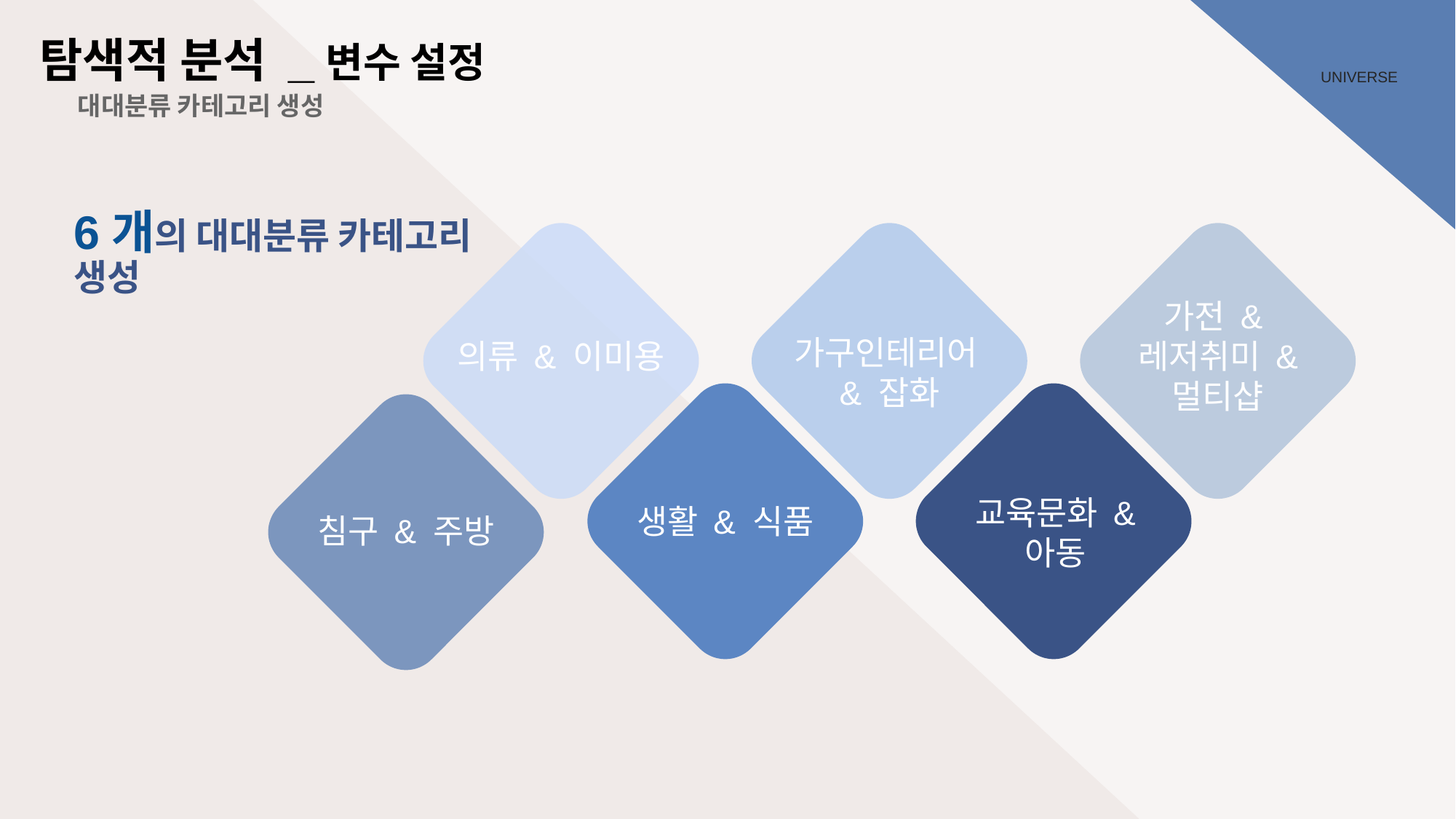

탐색적 분석 _변수 설정
UNIVERSE
대대분류 카테고리 생성
6개의 대대분류 카테고리 생성

가전 &
레저취미 &
멀티샵
가구인테리어
& 잡화
의류 & 이미용

교육문화 & 아동
생활 & 식품
침구 & 주방